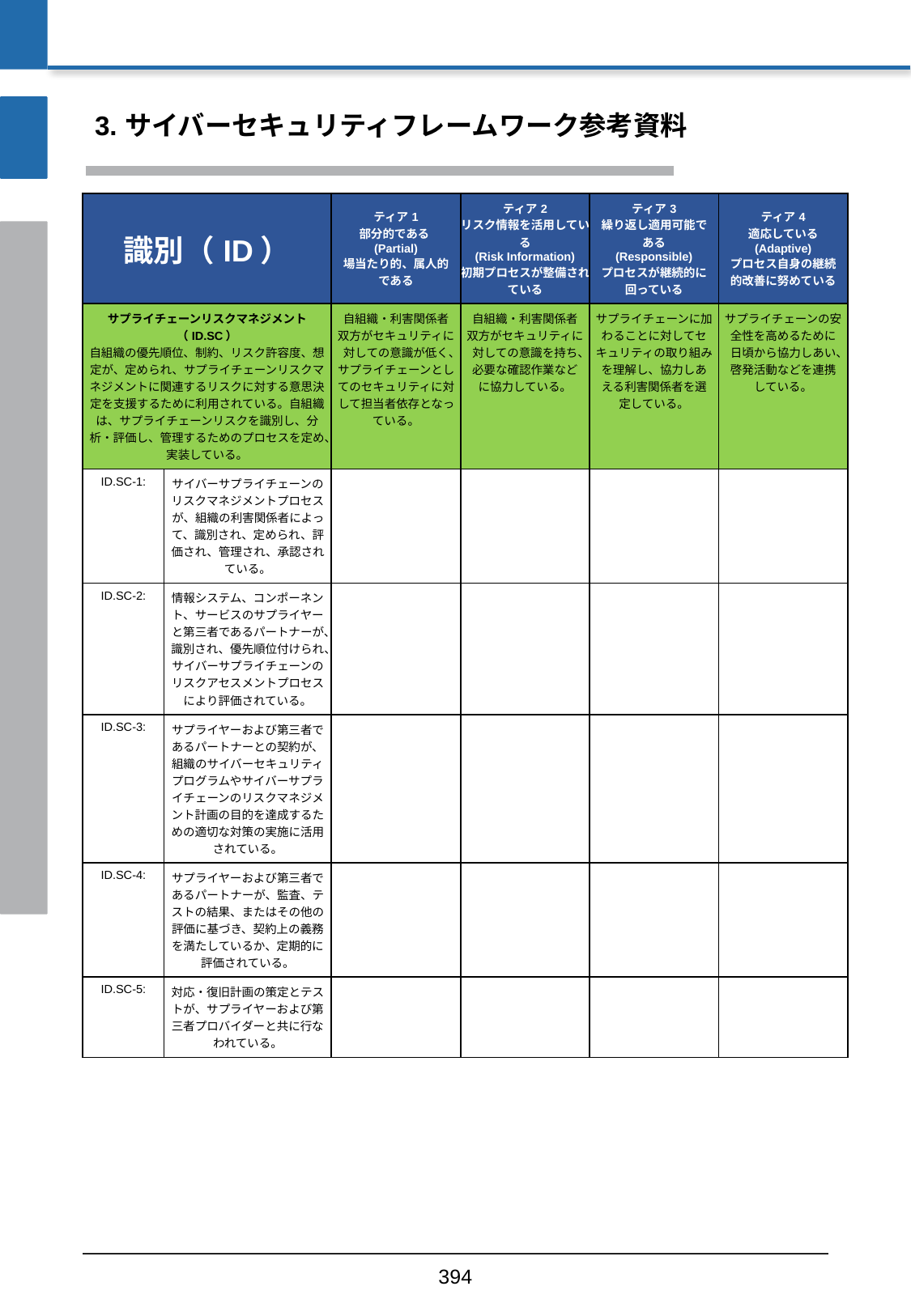

3. サイバーセキュリティフレームワーク参考資料
| 識別（ID） |  | ティア1 部分的である(Partial) 場当たり的、属人的である | ティア2 リスク情報を活用している (Risk Information) 初期プロセスが整備されている | ティア3 繰り返し適用可能である (Responsible) プロセスが継続的に回っている | ティア4 適応している (Adaptive) プロセス自身の継続的改善に努めている |
| --- | --- | --- | --- | --- | --- |
| サプライチェーンリスクマネジメント （ID.SC） 自組織の優先順位、制約、リスク許容度、想定が、定められ、サプライチェーンリスクマネジメントに関連するリスクに対する意思決定を支援するために利用されている。自組織は、サプライチェーンリスクを識別し、分析・評価し、管理するためのプロセスを定め、実装している。 |  | 自組織・利害関係者双方がセキュリティに対しての意識が低く、サプライチェーンとしてのセキュリティに対して担当者依存となっている。 | 自組織・利害関係者双方がセキュリティに対しての意識を持ち、必要な確認作業などに協力している。 | サプライチェーンに加わることに対してセキュリティの取り組みを理解し、協力しあえる利害関係者を選定している。 | サプライチェーンの安全性を高めるために日頃から協力しあい、啓発活動などを連携している。 |
| ID.SC-1: | サイバーサプライチェーンのリスクマネジメントプロセスが、組織の利害関係者によって、識別され、定められ、評価され、管理され、承認されている。 |  |  |  |  |
| ID.SC-2: | 情報システム、コンポーネント、サービスのサプライヤーと第三者であるパートナーが、識別され、優先順位付けられ、サイバーサプライチェーンのリスクアセスメントプロセスにより評価されている。 |  |  |  |  |
| ID.SC-3: | サプライヤーおよび第三者であるパートナーとの契約が、組織のサイバーセキュリティプログラムやサイバーサプライチェーンのリスクマネジメント計画の目的を達成するための適切な対策の実施に活用されている。 |  |  |  |  |
| ID.SC-4: | サプライヤーおよび第三者であるパートナーが、監査、テストの結果、またはその他の評価に基づき、契約上の義務を満たしているか、定期的に評価されている。 |  |  |  |  |
| ID.SC-5: | 対応・復旧計画の策定とテストが、サプライヤーおよび第三者プロバイダーと共に行なわれている。 |  |  |  |  |
394